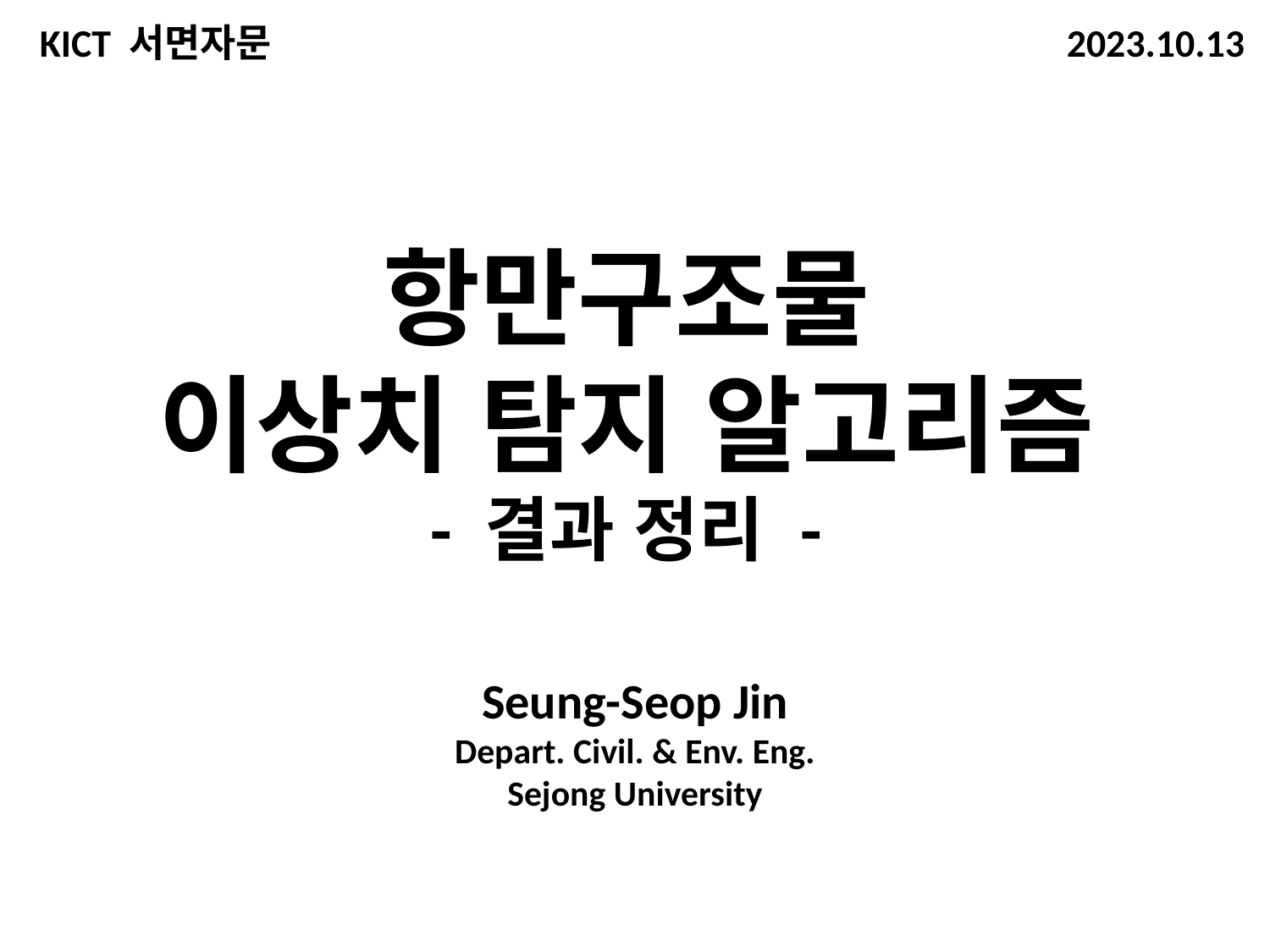

KICT 서면자문
2023.10.13
항만구조물
이상치 탐지 알고리즘
- 결과 정리 -
Seung-Seop Jin
Depart. Civil. & Env. Eng.
Sejong University